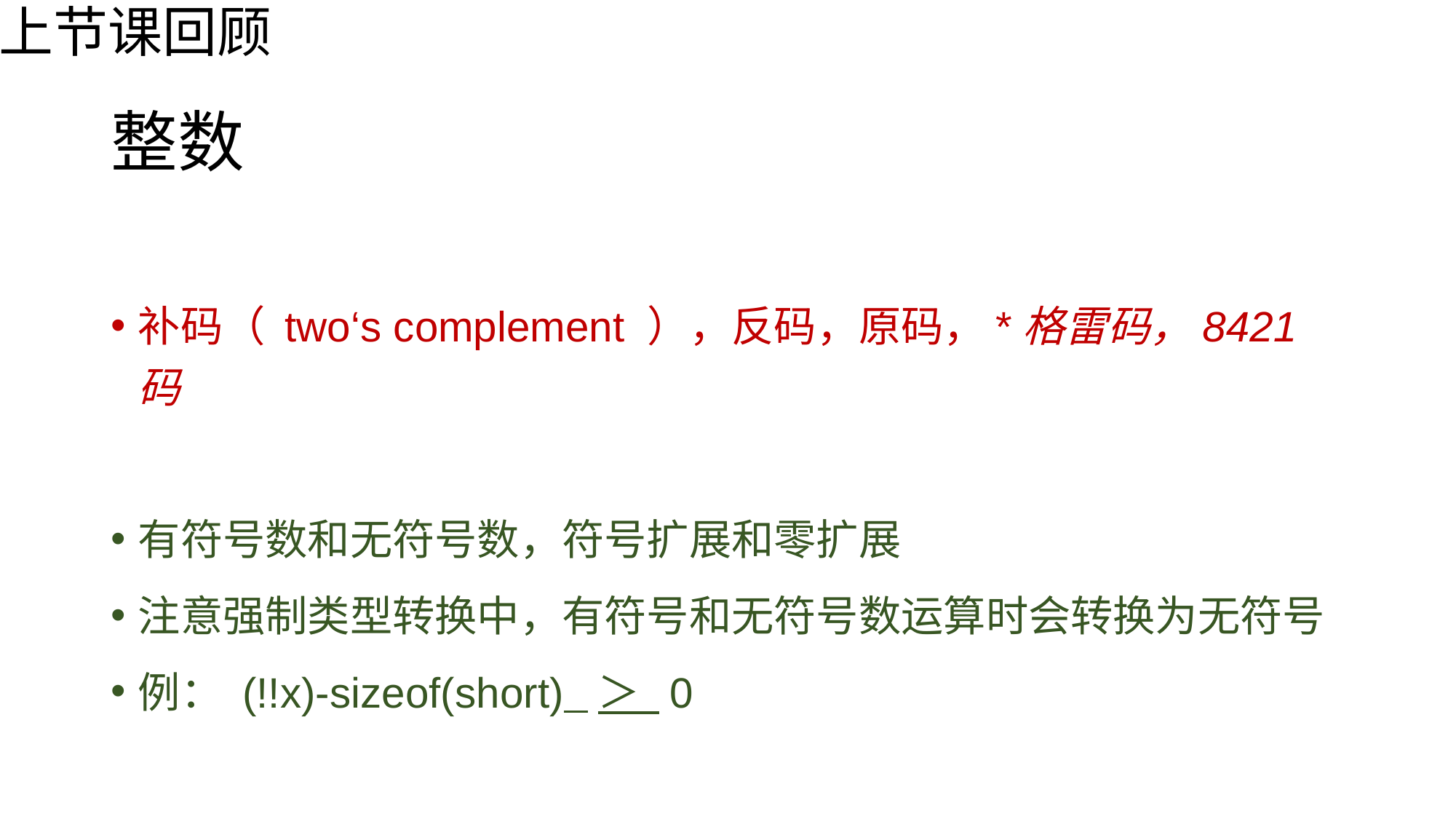

上节课回顾
# 整数

补码（ two‘s complement ），反码，原码，*格雷码，8421码

有符号数和无符号数，符号扩展和零扩展
注意强制类型转换中，有符号和无符号数运算时会转换为无符号
例： (!!x)-sizeof(short)  ＞  0